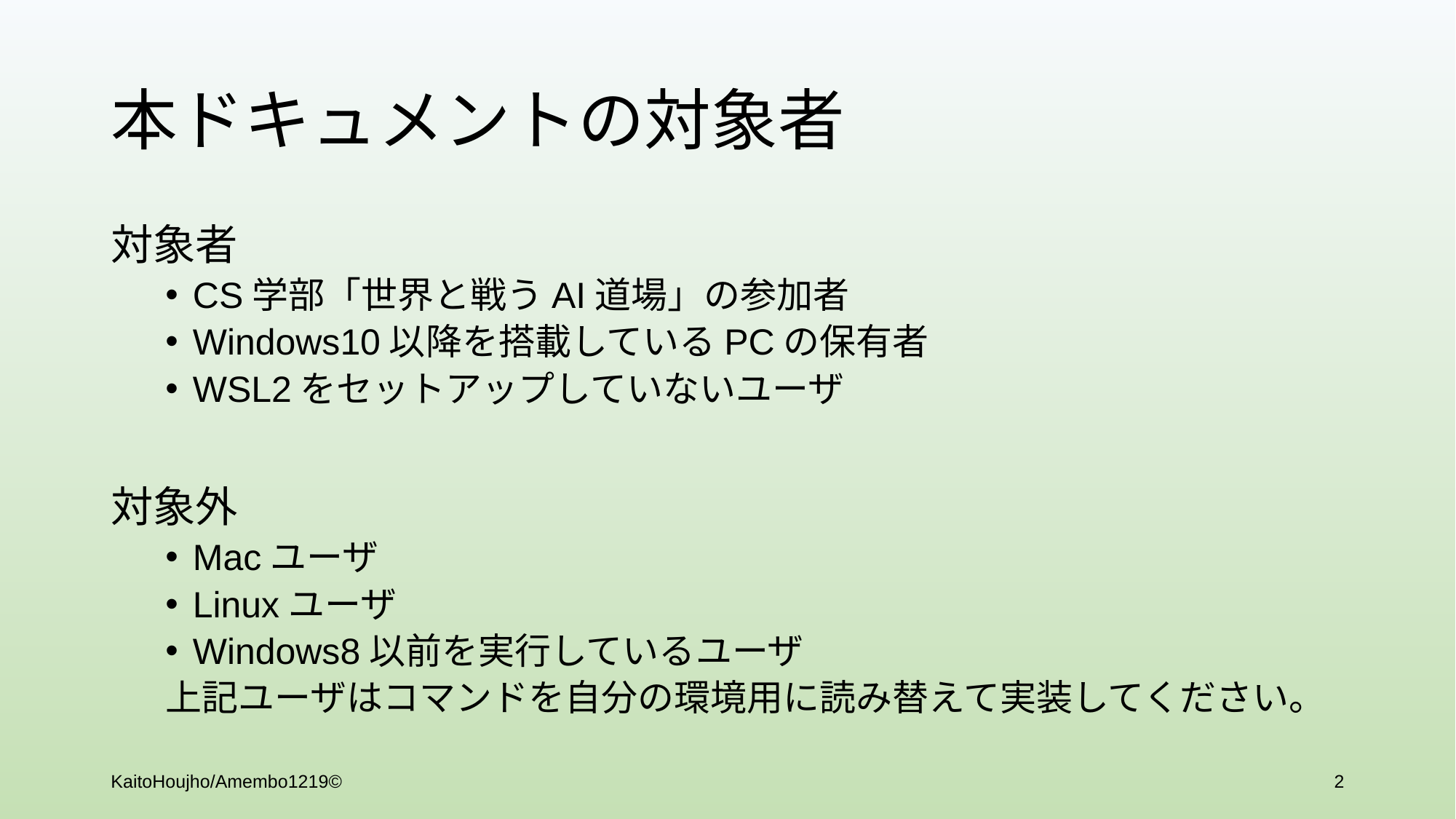

# 本ドキュメントの対象者
対象者
CS学部「世界と戦うAI道場」の参加者
Windows10以降を搭載しているPCの保有者
WSL2をセットアップしていないユーザ

対象外
Macユーザ
Linuxユーザ
Windows8以前を実行しているユーザ
上記ユーザはコマンドを自分の環境用に読み替えて実装してください。
KaitoHoujho/Amembo1219©
2